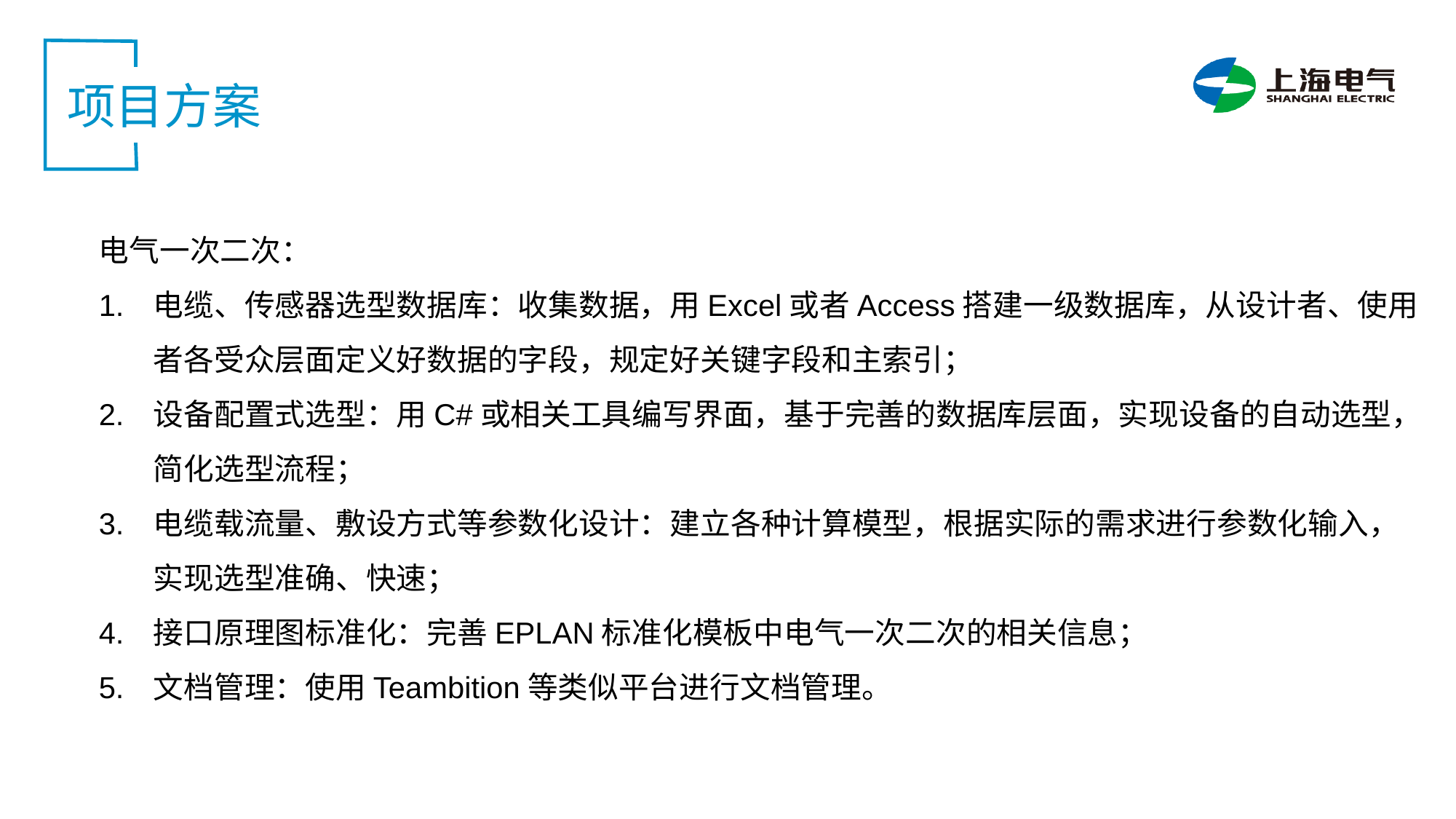

项目方案
电气一次二次：
电缆、传感器选型数据库：收集数据，用Excel或者Access搭建一级数据库，从设计者、使用者各受众层面定义好数据的字段，规定好关键字段和主索引；
设备配置式选型：用C#或相关工具编写界面，基于完善的数据库层面，实现设备的自动选型，简化选型流程；
电缆载流量、敷设方式等参数化设计：建立各种计算模型，根据实际的需求进行参数化输入，实现选型准确、快速；
接口原理图标准化：完善EPLAN标准化模板中电气一次二次的相关信息；
文档管理：使用Teambition等类似平台进行文档管理。